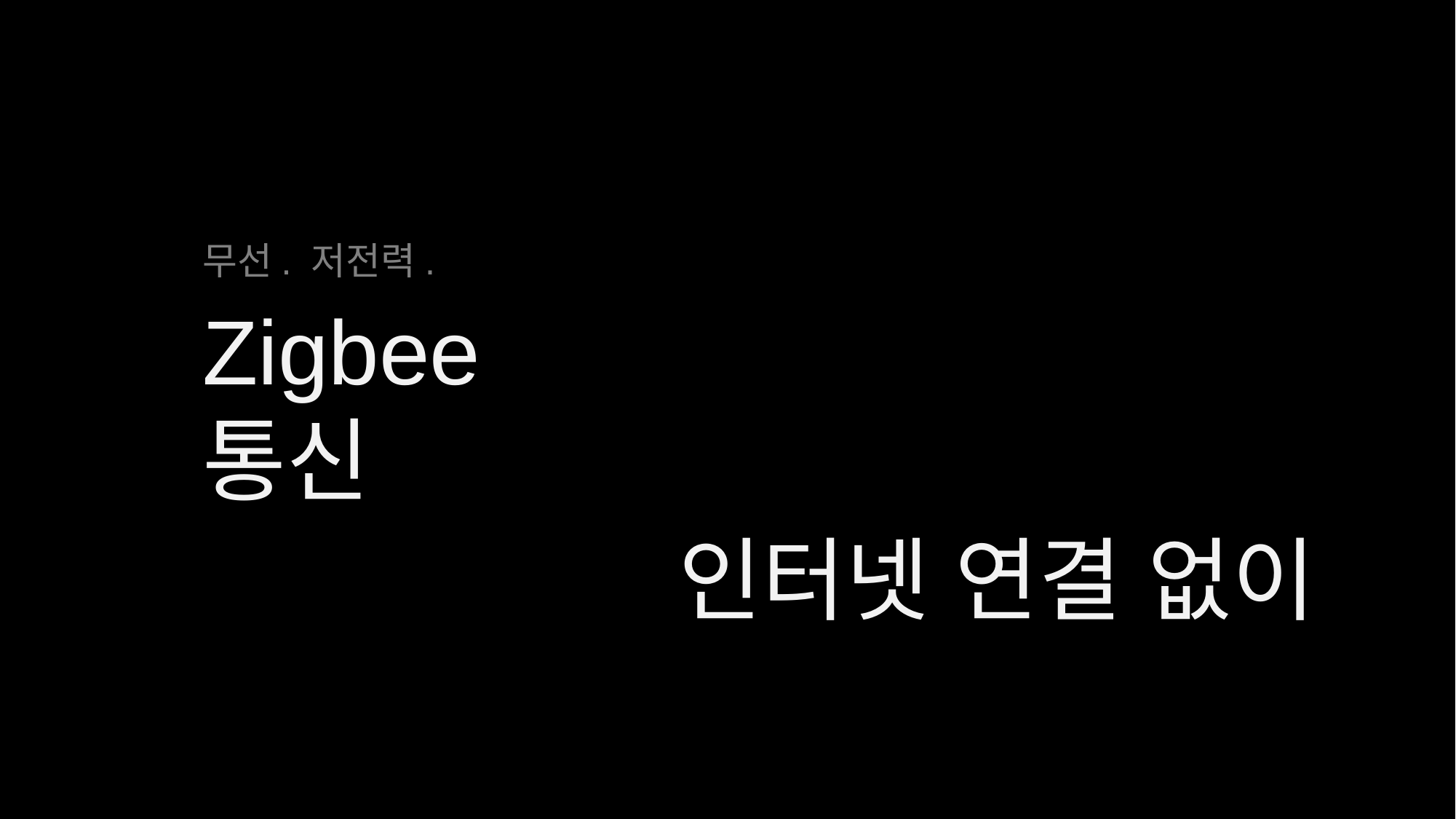

무선. 저전력.
Zigbee 통신
인터넷 연결 없이